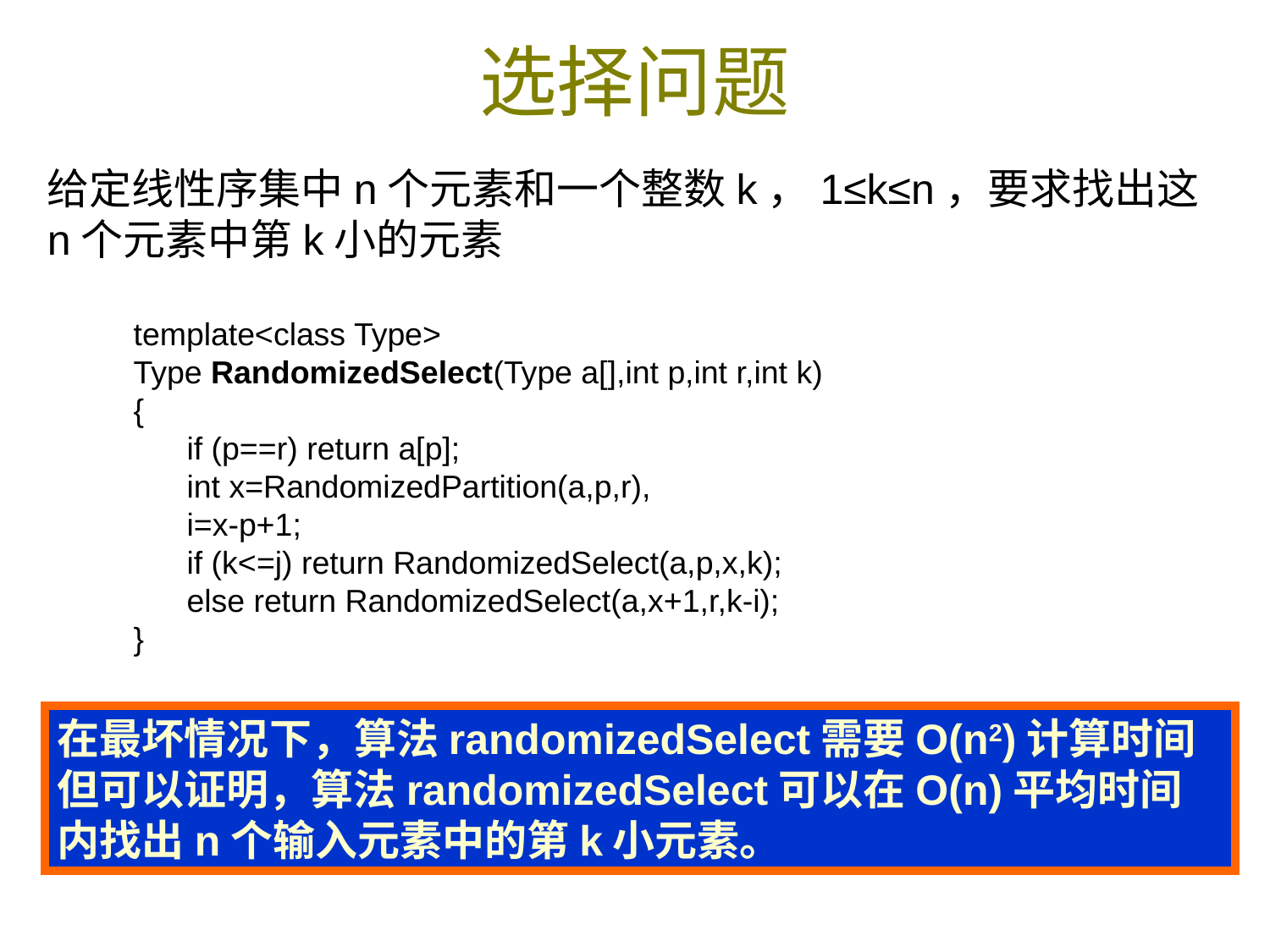

选择问题
给定线性序集中n个元素和一个整数k，1≤k≤n，要求找出这n个元素中第k小的元素
template<class Type>
Type RandomizedSelect(Type a[],int p,int r,int k)
{
      if (p==r) return a[p];
      int x=RandomizedPartition(a,p,r),
      i=x-p+1;
      if (k<=j) return RandomizedSelect(a,p,x,k);
      else return RandomizedSelect(a,x+1,r,k-i);
}
在最坏情况下，算法randomizedSelect需要O(n2)计算时间
但可以证明，算法randomizedSelect可以在O(n)平均时间内找出n个输入元素中的第k小元素。